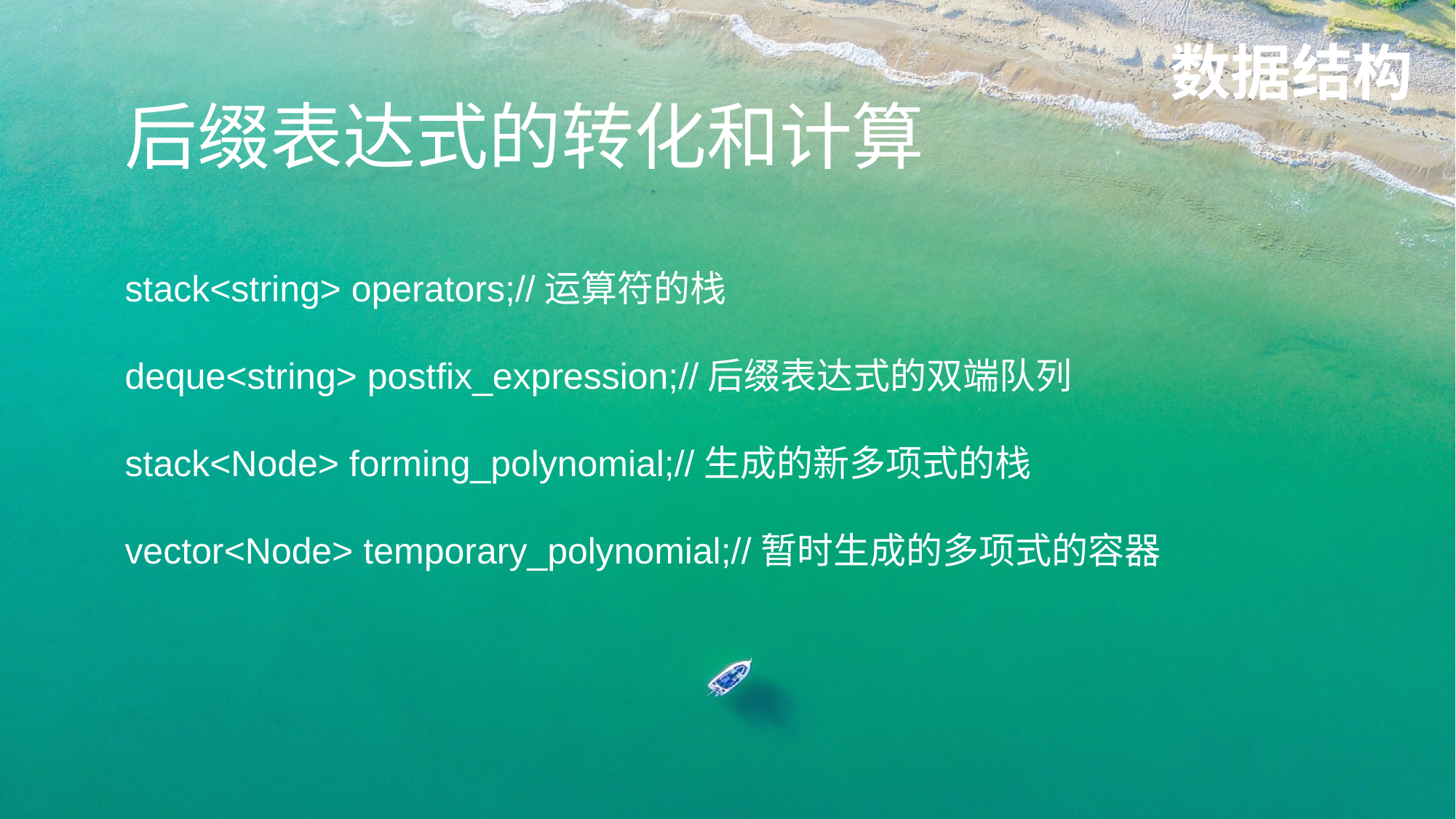

数据结构
后缀表达式的转化和计算

stack<string> operators;//运算符的栈

deque<string> postfix_expression;//后缀表达式的双端队列

stack<Node> forming_polynomial;//生成的新多项式的栈

vector<Node> temporary_polynomial;//暂时生成的多项式的容器